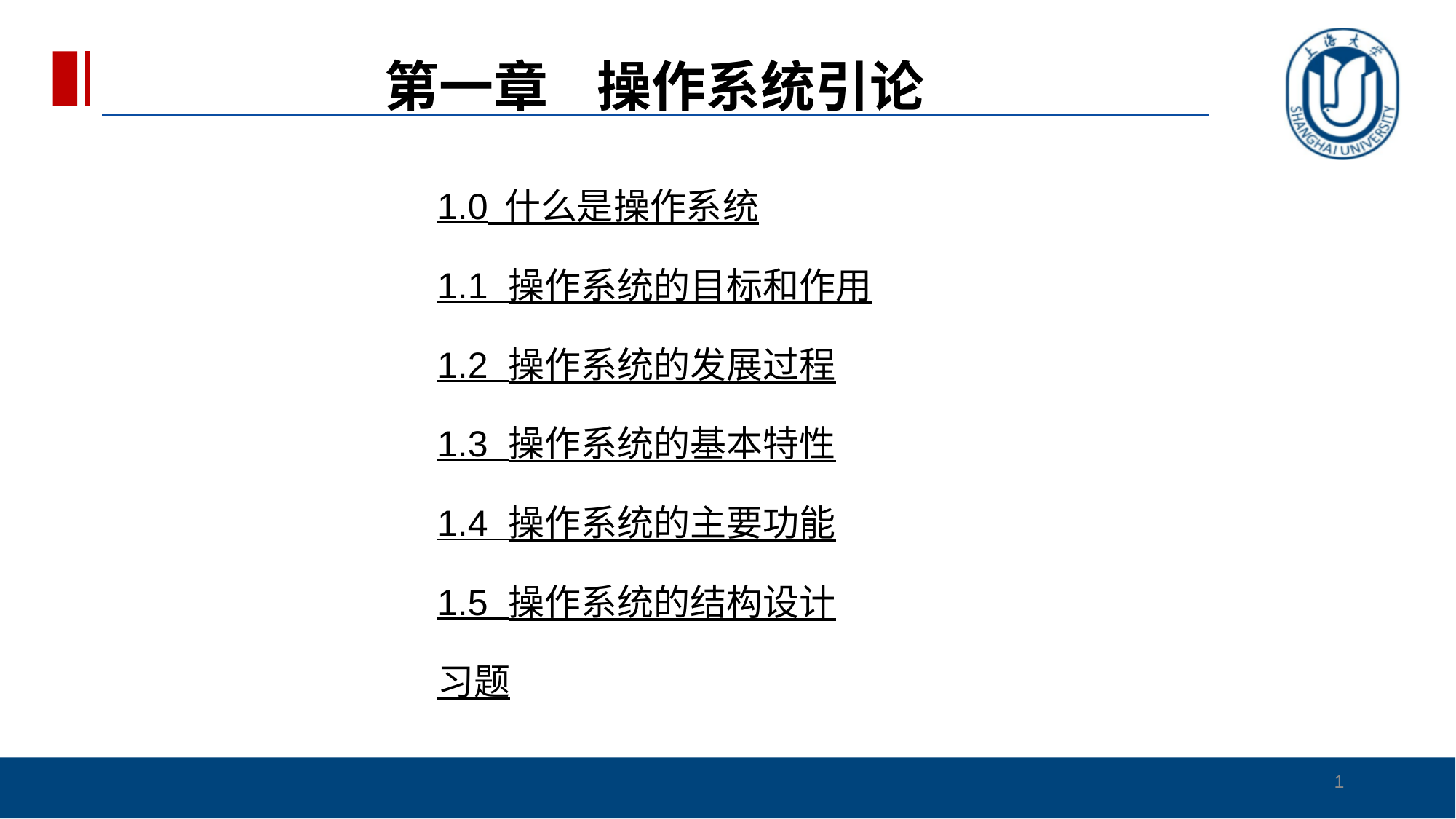

第一章    操作系统引论
1.0  什么是操作系统
1.1  操作系统的目标和作用
1.2  操作系统的发展过程
1.3  操作系统的基本特性
1.4  操作系统的主要功能
1.5  操作系统的结构设计
习题
1